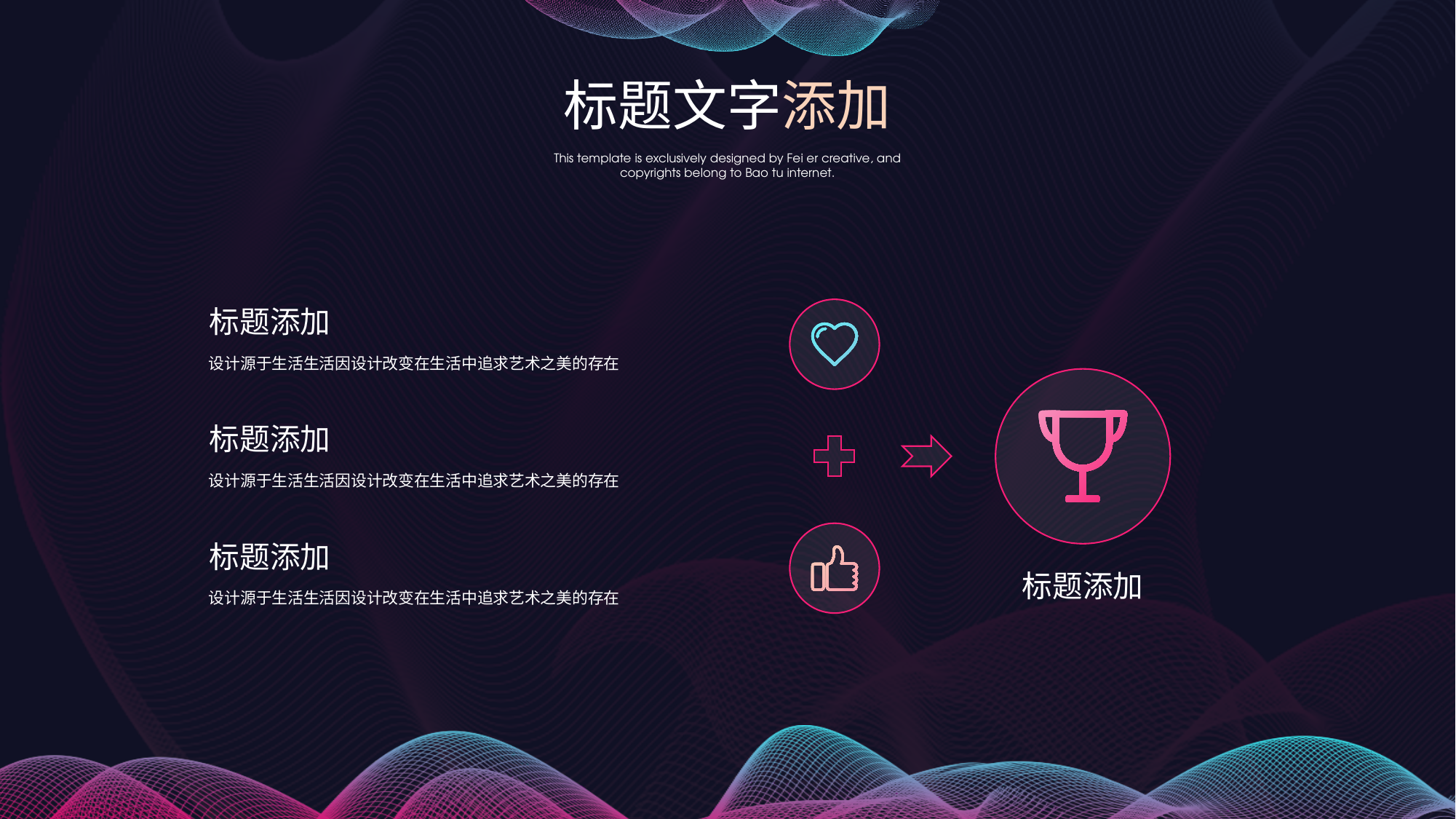

标题文字添加
This template is exclusively designed by Fei er creative, and copyrights belong to Bao tu internet.
标题添加
设计源于生活生活因设计改变在生活中追求艺术之美的存在

标题添加
设计源于生活生活因设计改变在生活中追求艺术之美的存在

标题添加
设计源于生活生活因设计改变在生活中追求艺术之美的存在
标题添加